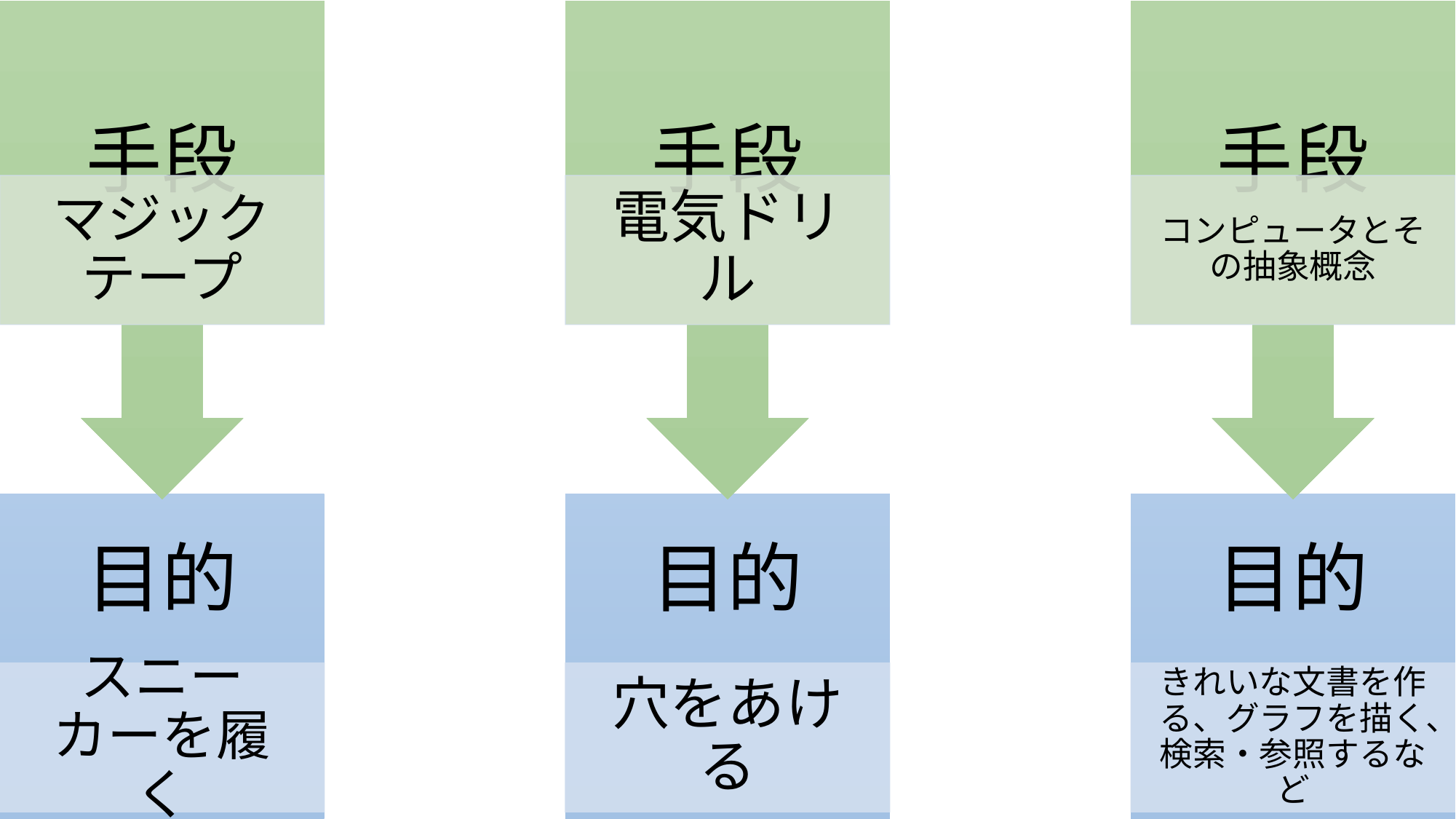

目的
穴をあける
手段
電気ドリル
目的
きれいな文書を作る、グラフを描く、検索・参照するなど
手段
コンピュータとその抽象概念
目的
スニーカーを履く
手段
マジックテープ